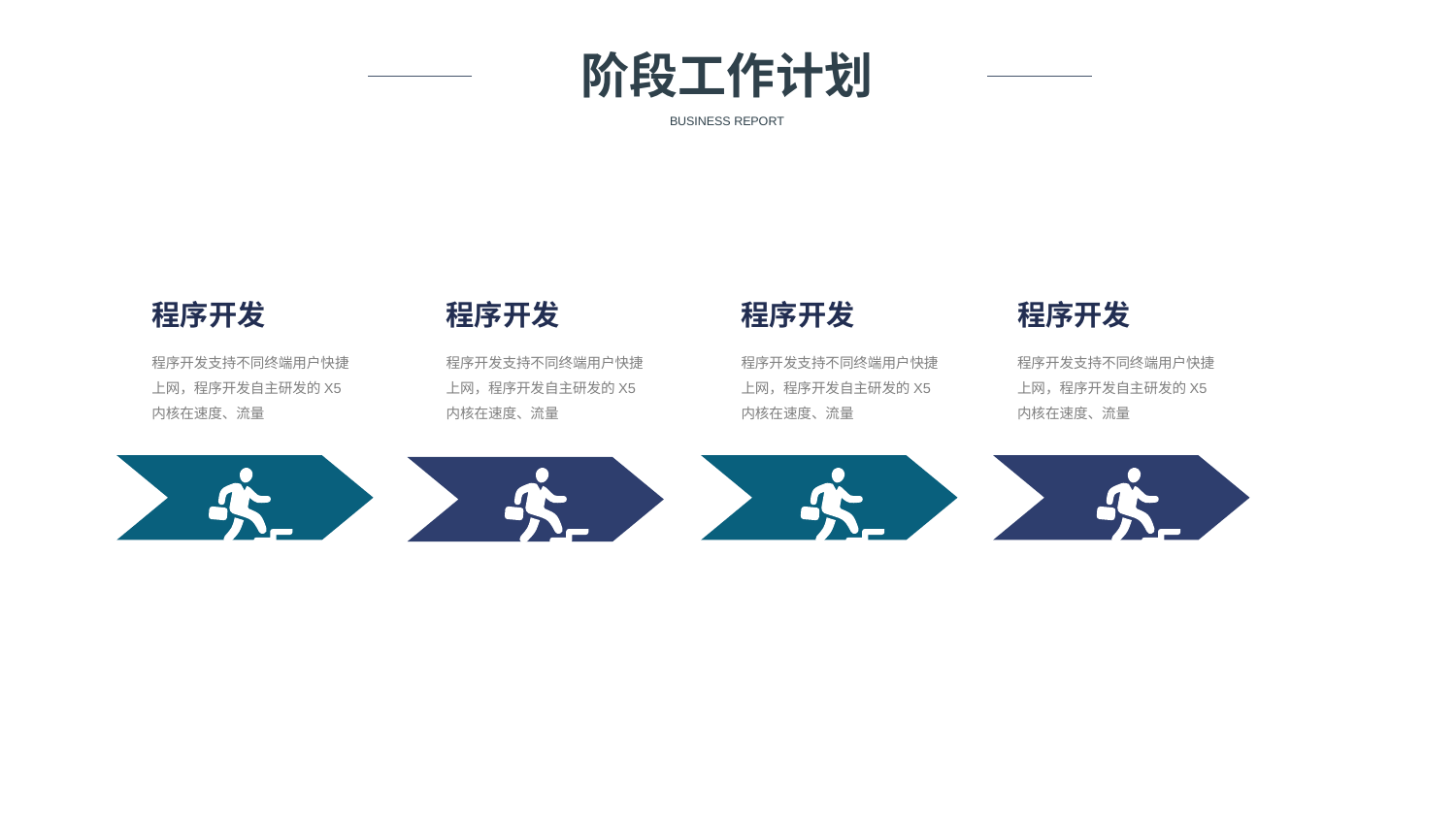

阶段工作计划
BUSINESS REPORT
程序开发
程序开发
程序开发
程序开发
程序开发支持不同终端用户快捷上网，程序开发自主研发的X5内核在速度、流量
程序开发支持不同终端用户快捷上网，程序开发自主研发的X5内核在速度、流量
程序开发支持不同终端用户快捷上网，程序开发自主研发的X5内核在速度、流量
程序开发支持不同终端用户快捷上网，程序开发自主研发的X5内核在速度、流量